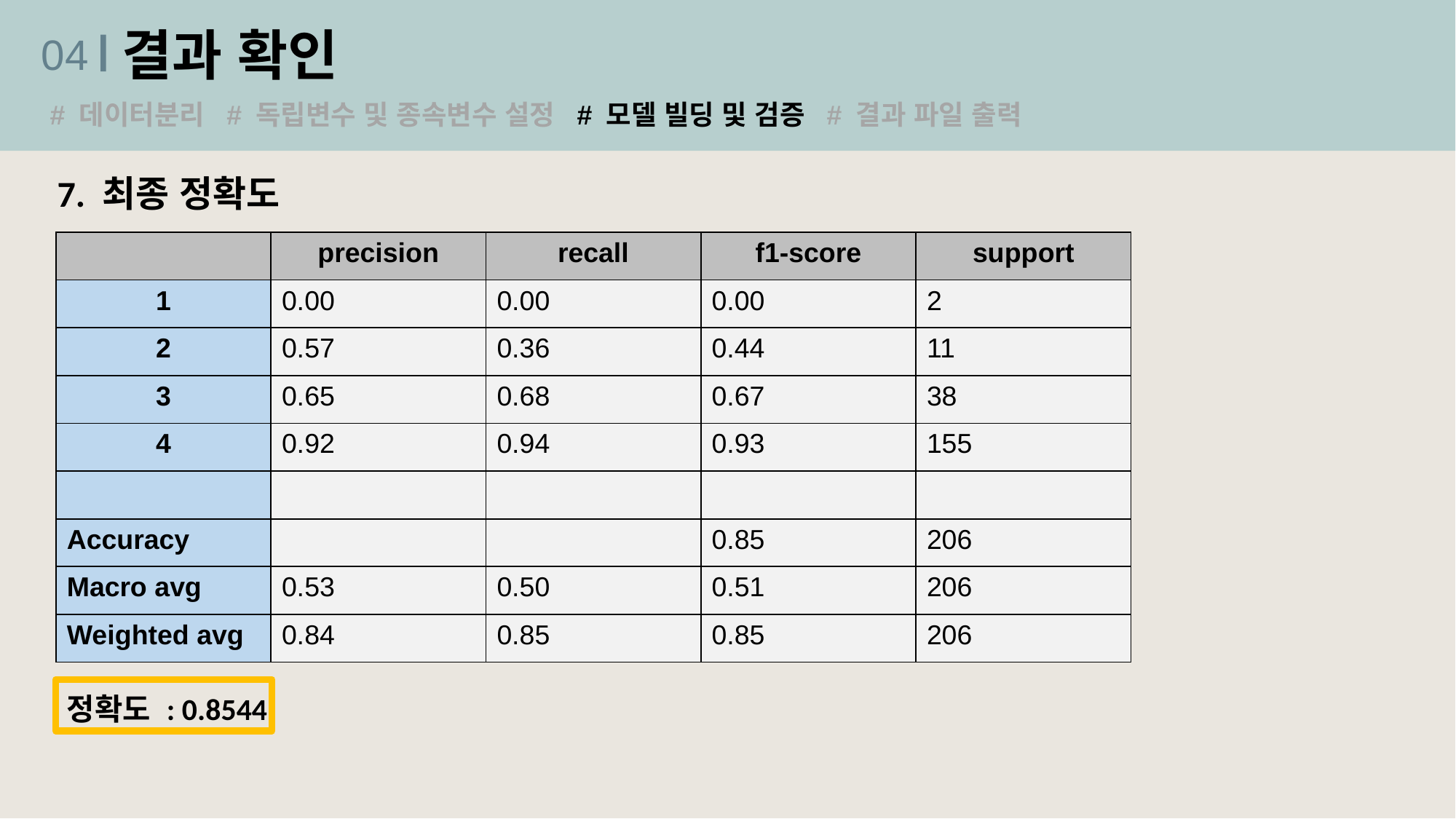

결과 확인
04

# 데이터분리  # 독립변수 및 종속변수 설정  # 모델 빌딩 및 검증  # 결과 파일 출력

7. 최종 정확도
|  | precision | recall | f1-score | support |
| --- | --- | --- | --- | --- |
| 1 | 0.00 | 0.00 | 0.00 | 2 |
| 2 | 0.57 | 0.36 | 0.44 | 11 |
| 3 | 0.65 | 0.68 | 0.67 | 38 |
| 4 | 0.92 | 0.94 | 0.93 | 155 |
|  |  |  |  |  |
| Accuracy |  |  | 0.85 | 206 |
| Macro avg | 0.53 | 0.50 | 0.51 | 206 |
| Weighted avg | 0.84 | 0.85 | 0.85 | 206 |
정확도 : 0.8544